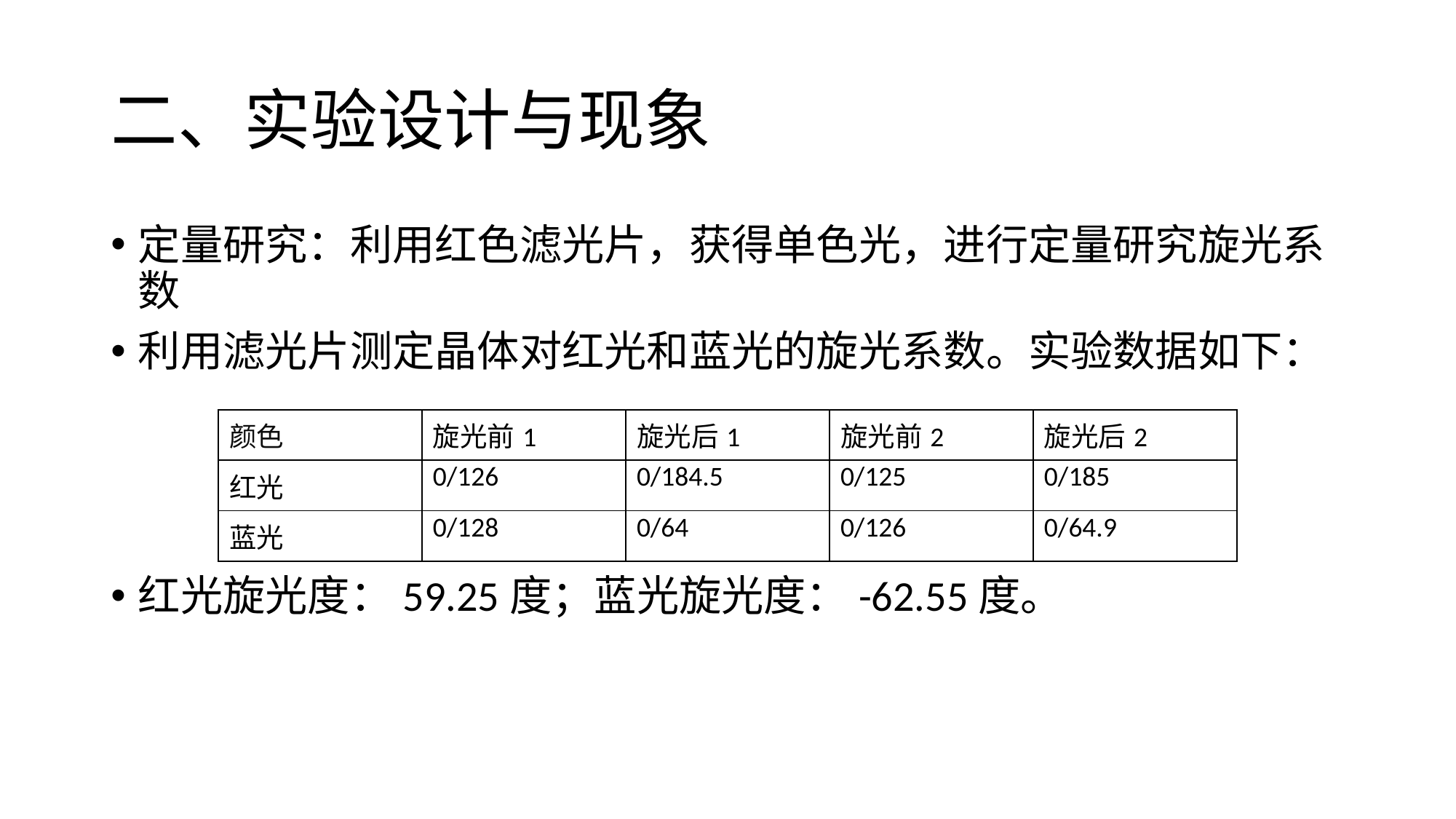

# 二、实验设计与现象
定量研究：利用红色滤光片，获得单色光，进行定量研究旋光系数
利用滤光片测定晶体对红光和蓝光的旋光系数。实验数据如下：

红光旋光度：59.25度；蓝光旋光度：-62.55度。

| 颜色 | 旋光前1 | 旋光后1 | 旋光前2 | 旋光后2 |
| --- | --- | --- | --- | --- |
| 红光 | 0/126 | 0/184.5 | 0/125 | 0/185 |
| 蓝光 | 0/128 | 0/64 | 0/126 | 0/64.9 |